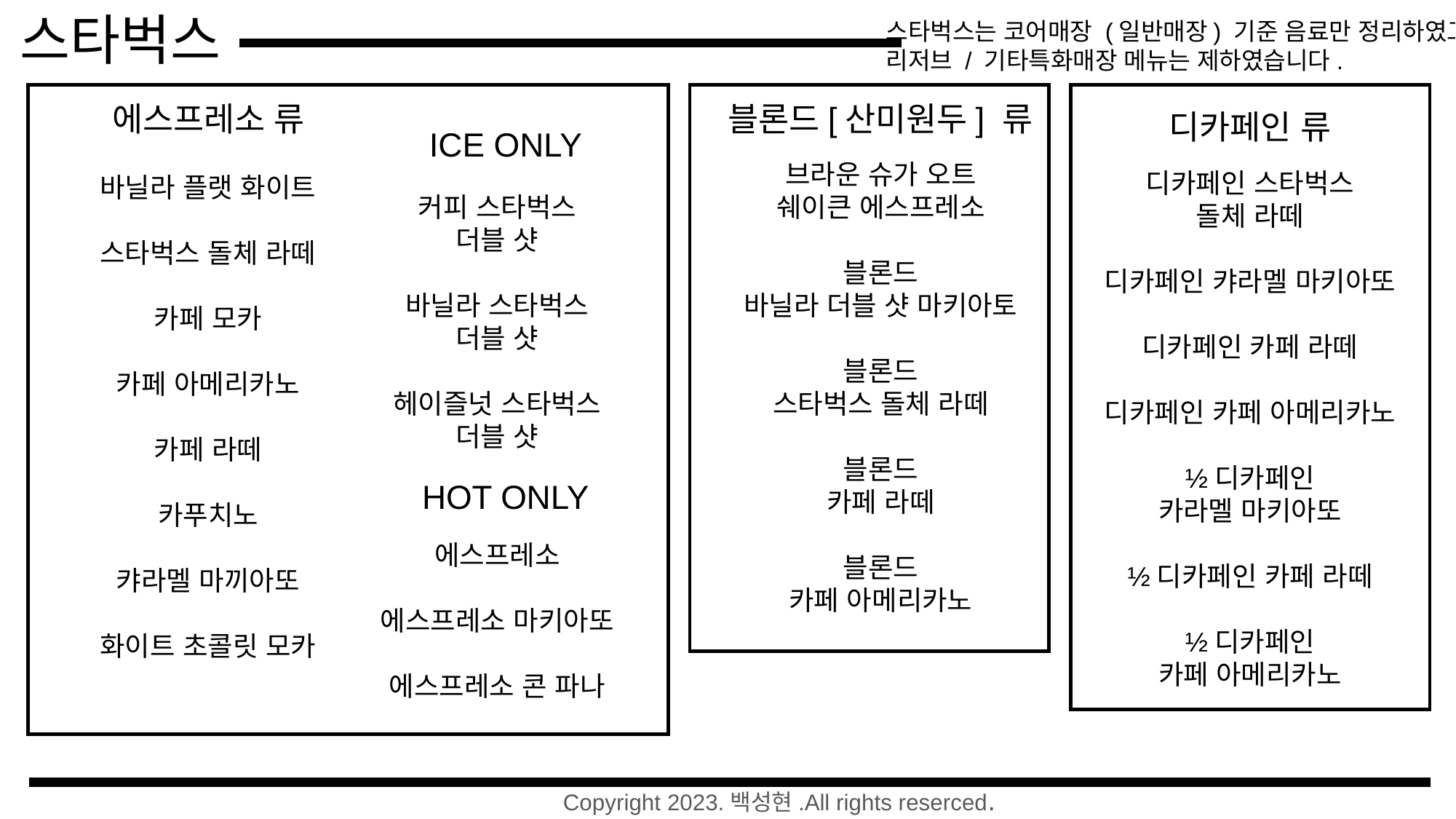

스타벅스
스타벅스는 코어매장 (일반매장) 기준 음료만 정리하였고
리저브 / 기타특화매장 메뉴는 제하였습니다.

에스프레소 류
블론드[산미원두] 류
디카페인 류
ICE ONLY
브라운 슈가 오트
쉐이큰 에스프레소

블론드
바닐라 더블 샷 마키아토

블론드
스타벅스 돌체 라떼

블론드
카페 라떼

블론드
카페 아메리카노
디카페인 스타벅스
돌체 라떼

디카페인 캬라멜 마키아또

디카페인 카페 라떼

디카페인 카페 아메리카노

½디카페인
카라멜 마키아또

½디카페인 카페 라떼

½디카페인
카페 아메리카노
바닐라 플랫 화이트

스타벅스 돌체 라떼

카페 모카

카페 아메리카노

카페 라떼

카푸치노

캬라멜 마끼아또

화이트 초콜릿 모카

커피 스타벅스
더블 샷

바닐라 스타벅스
더블 샷

헤이즐넛 스타벅스
더블 샷
HOT ONLY
에스프레소

에스프레소 마키아또

에스프레소 콘 파나

Copyright 2023.백성현.All rights reserced.